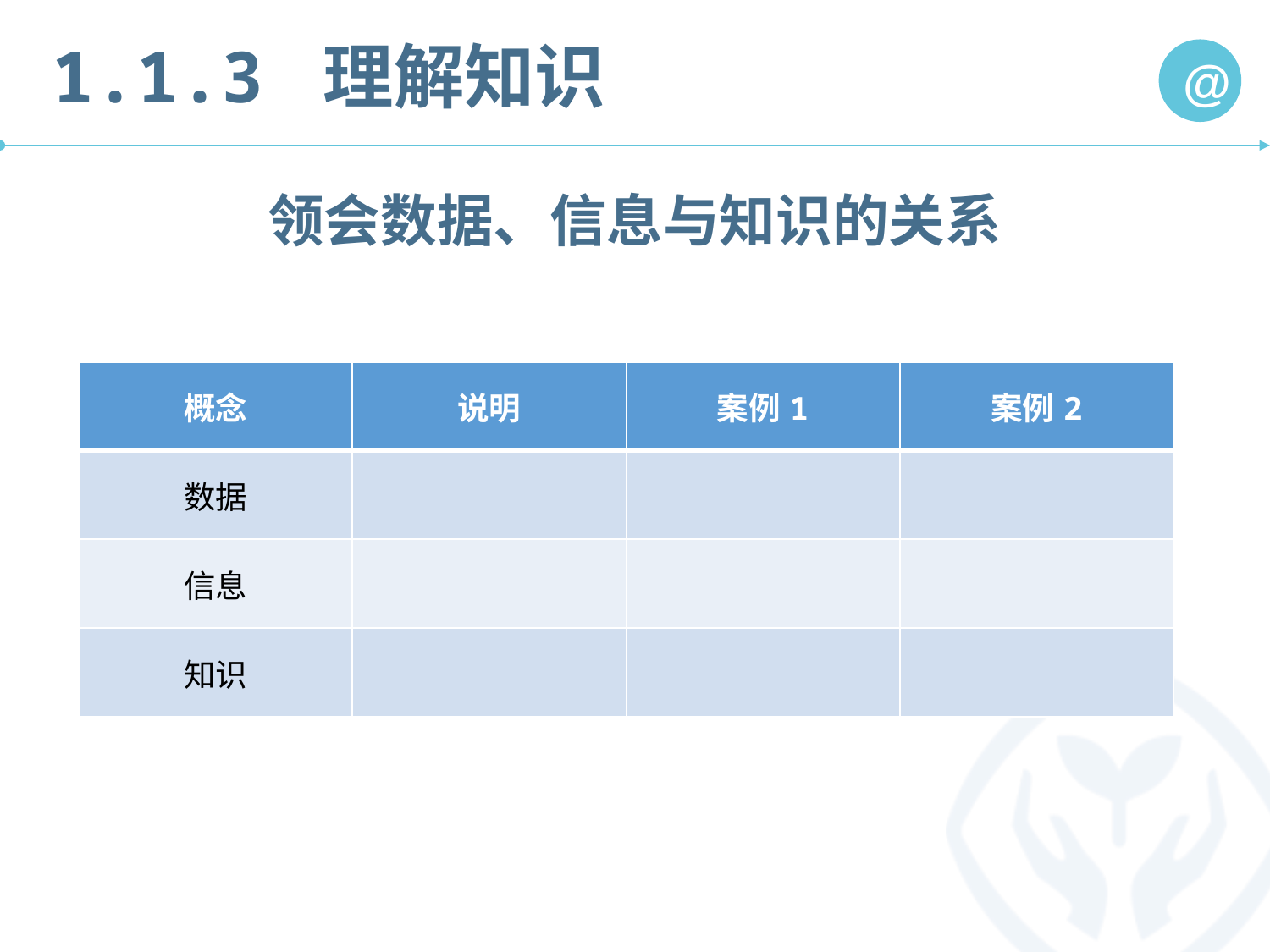

领会数据、信息与知识的关系
| 概念 | 说明 | 案例1 | 案例2 |
| --- | --- | --- | --- |
| 数据 |  |  |  |
| 信息 |  |  |  |
| 知识 |  |  |  |